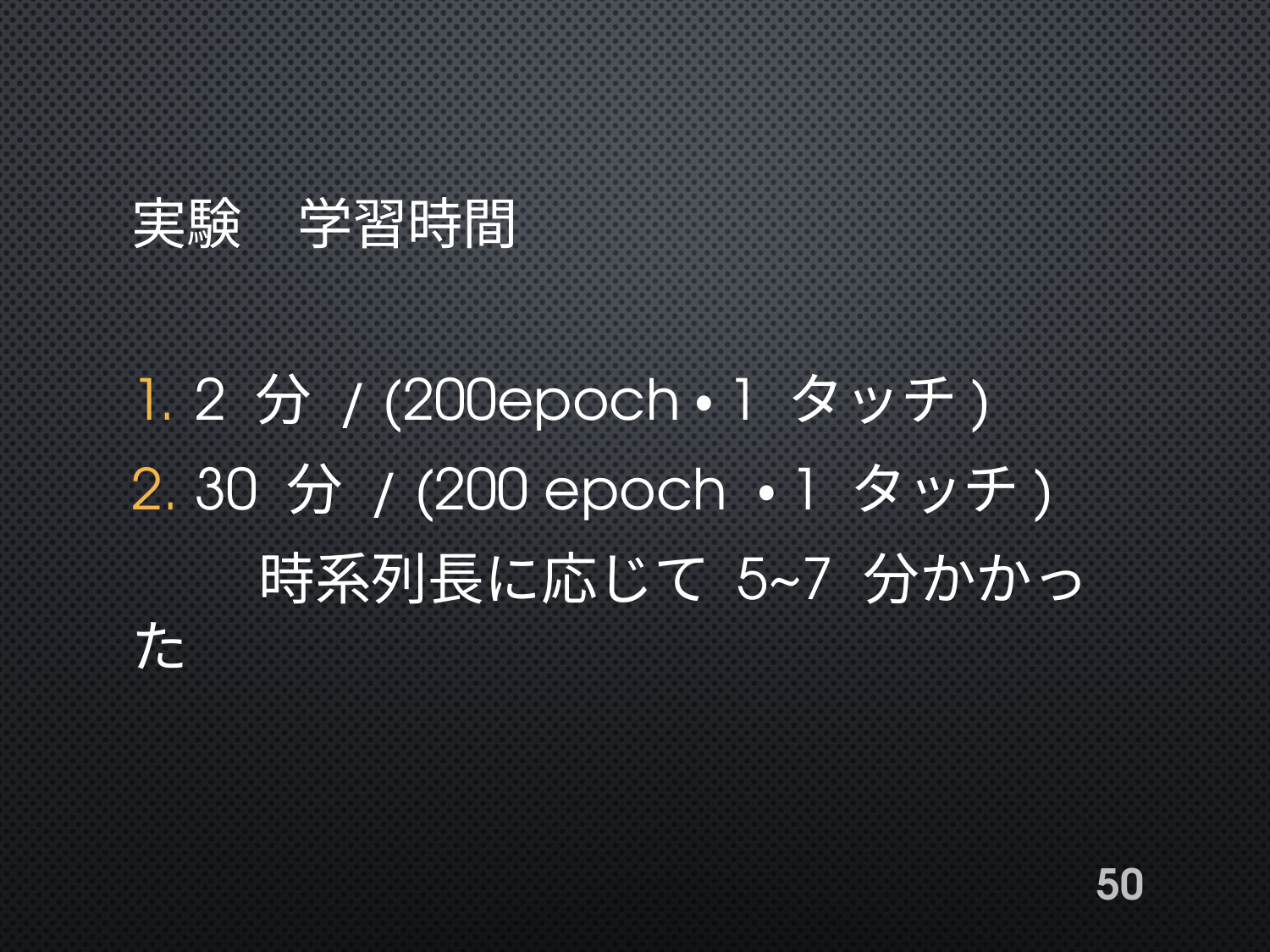

# 実験　学習時間
 2 分 / (200epoch・1 タッチ)
 30 分 / (200 epoch ・1 タッチ)
	時系列長に応じて 5~7 分かかった
50